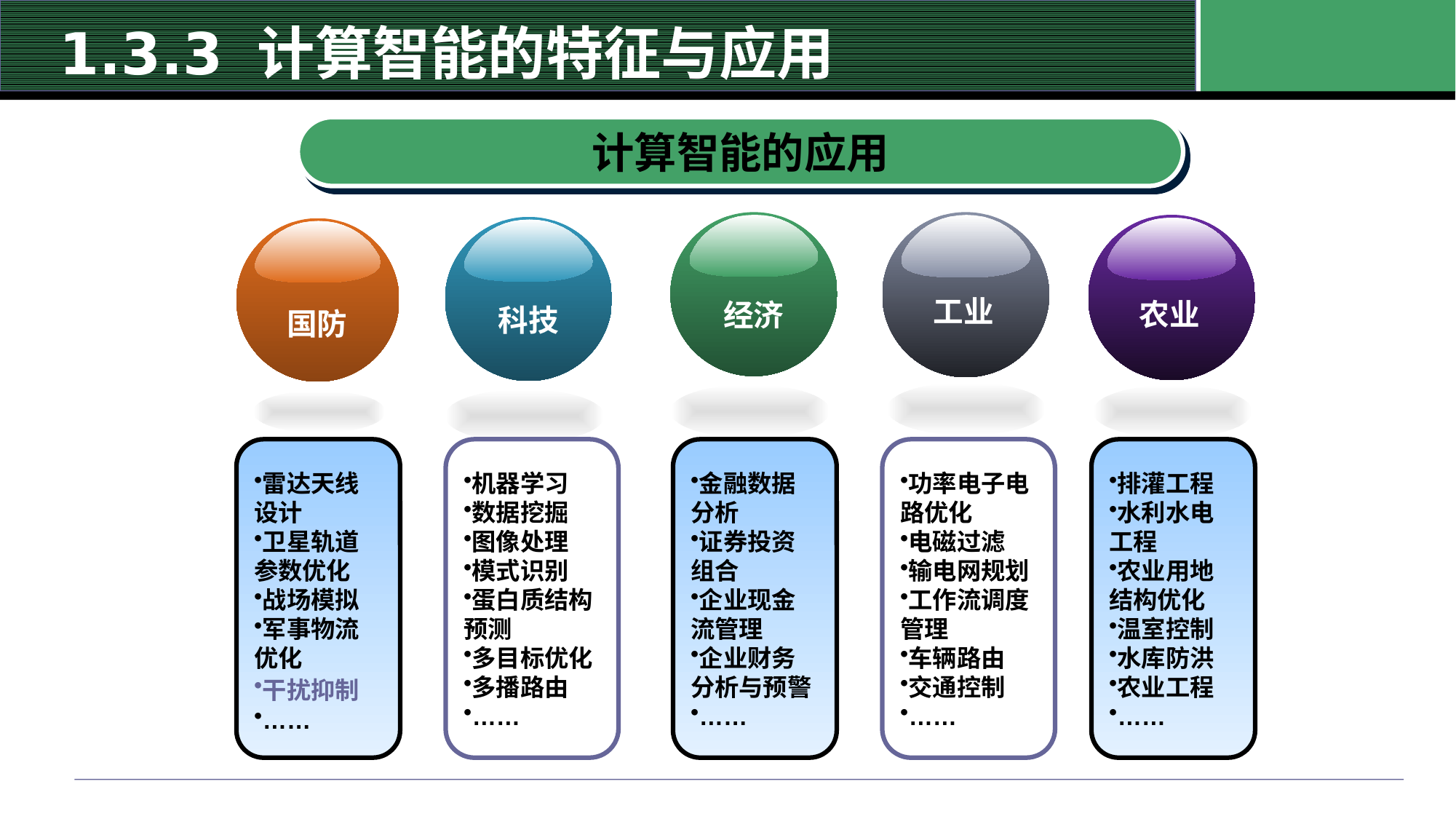

# 1.3.3 计算智能的特征与应用
计算智能的应用

经济

金融数据分析
证券投资组合
企业现金流管理
企业财务分析与预警
……

工业

功率电子电路优化
电磁过滤
输电网规划
工作流调度管理
车辆路由
交通控制
……

农业

排灌工程
水利水电工程
农业用地结构优化
温室控制
水库防洪
农业工程
……

科技

机器学习
数据挖掘
图像处理
模式识别
蛋白质结构预测
多目标优化
多播路由
……

国防

雷达天线设计
卫星轨道参数优化
战场模拟
军事物流优化
干扰抑制
……